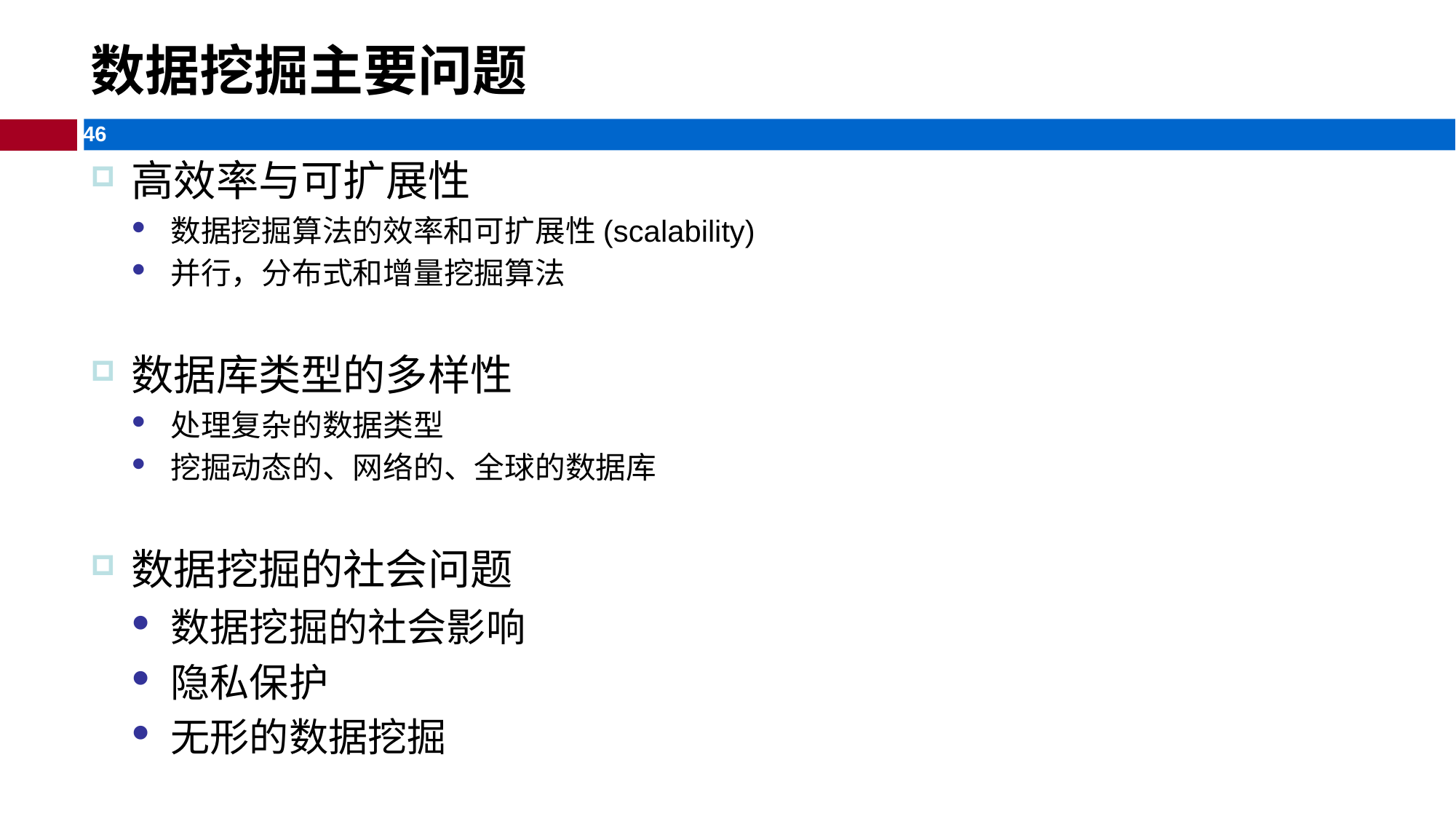

# 数据挖掘主要问题
高效率与可扩展性
数据挖掘算法的效率和可扩展性(scalability)
并行，分布式和增量挖掘算法

数据库类型的多样性
处理复杂的数据类型
挖掘动态的、网络的、全球的数据库

数据挖掘的社会问题
数据挖掘的社会影响
隐私保护
无形的数据挖掘